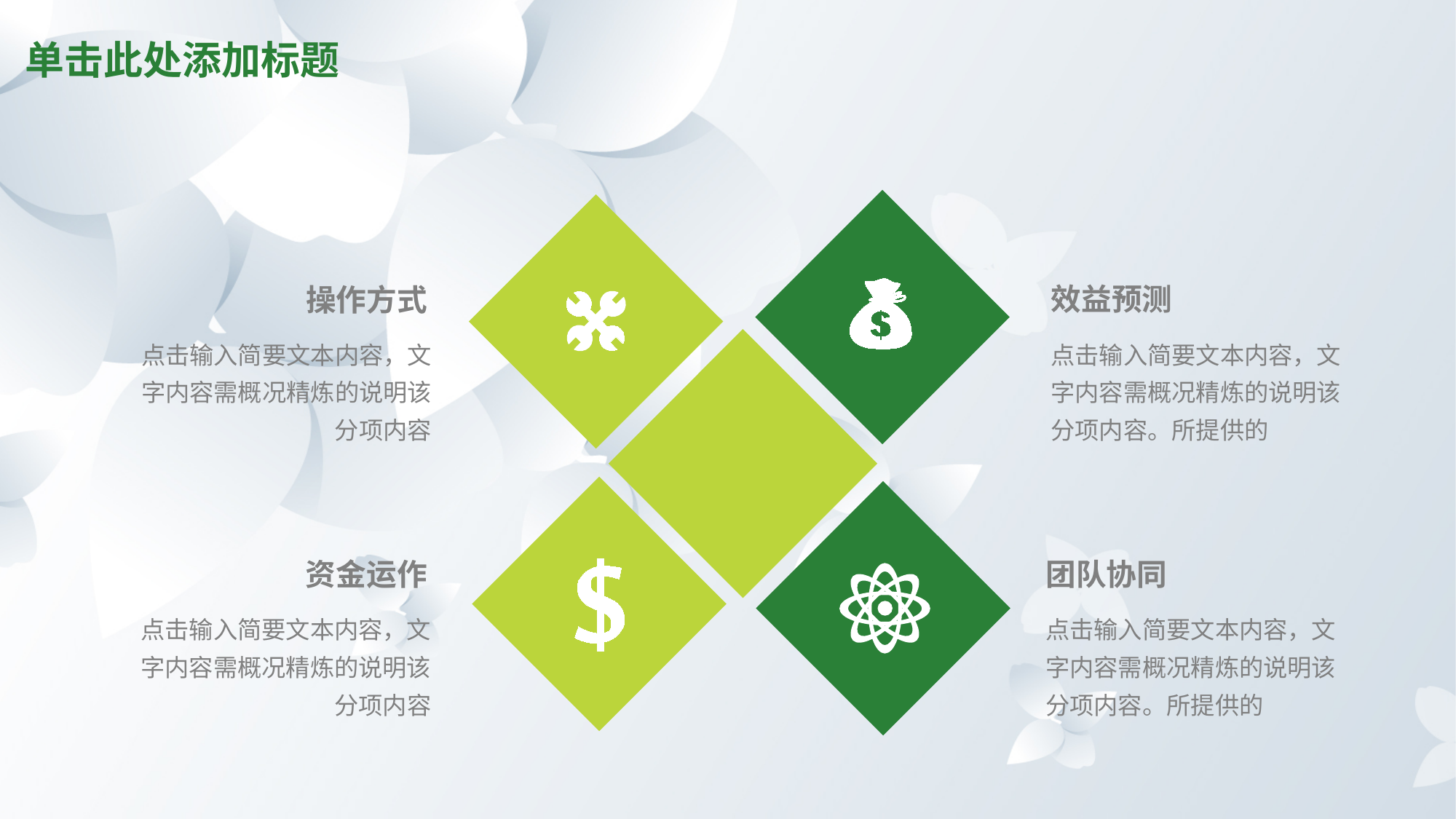

# 单击此处添加标题

效益预测
操作方式

点击输入简要文本内容，文字内容需概况精炼的说明该分项内容。所提供的

点击输入简要文本内容，文字内容需概况精炼的说明该分项内容

团队协同
资金运作

点击输入简要文本内容，文字内容需概况精炼的说明该分项内容

点击输入简要文本内容，文字内容需概况精炼的说明该分项内容。所提供的